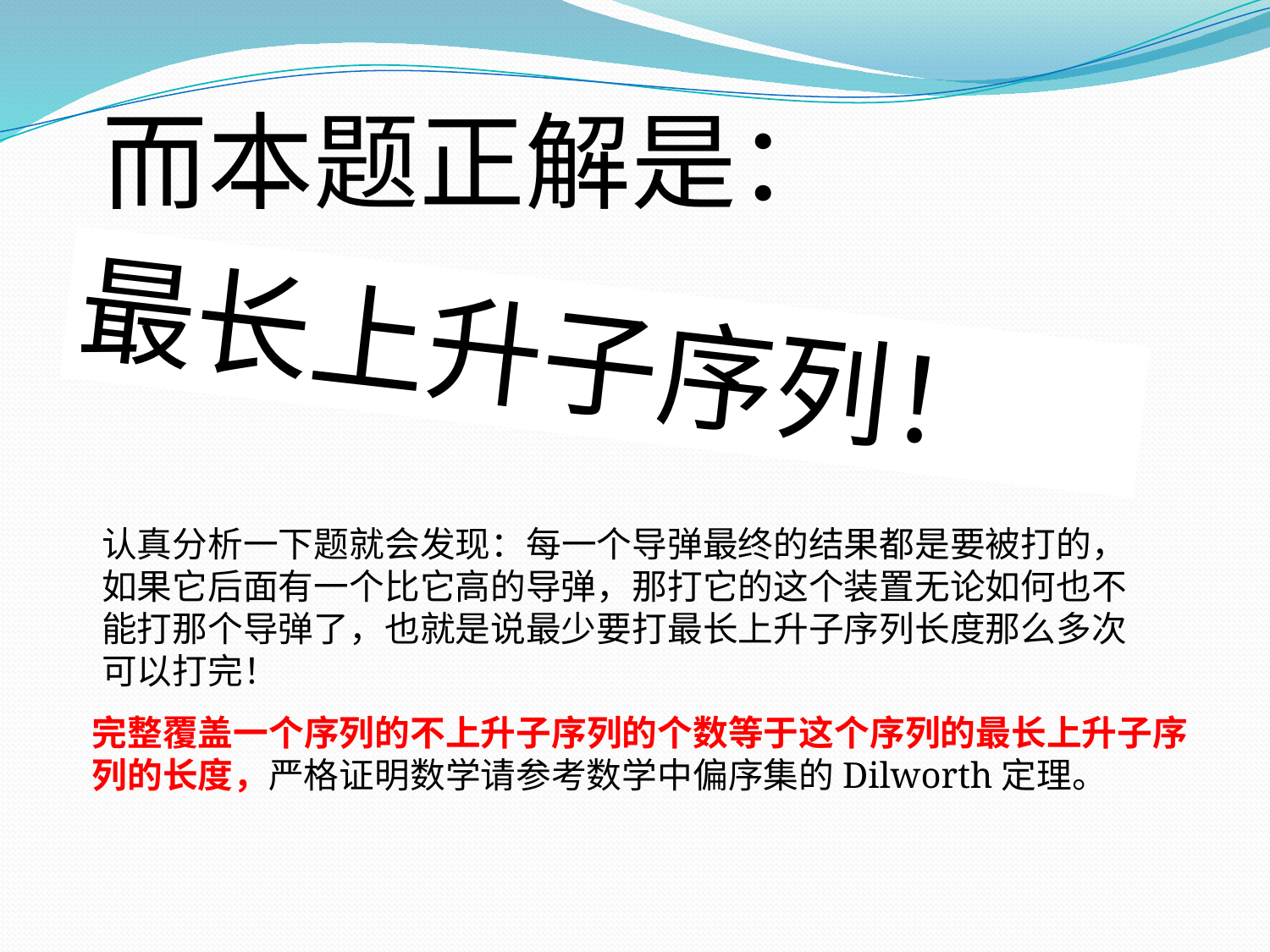

而本题正解是：
最长上升子序列！
认真分析一下题就会发现：每一个导弹最终的结果都是要被打的，如果它后面有一个比它高的导弹，那打它的这个装置无论如何也不能打那个导弹了，也就是说最少要打最长上升子序列长度那么多次可以打完！
完整覆盖一个序列的不上升子序列的个数等于这个序列的最长上升子序列的长度，严格证明数学请参考数学中偏序集的Dilworth定理。